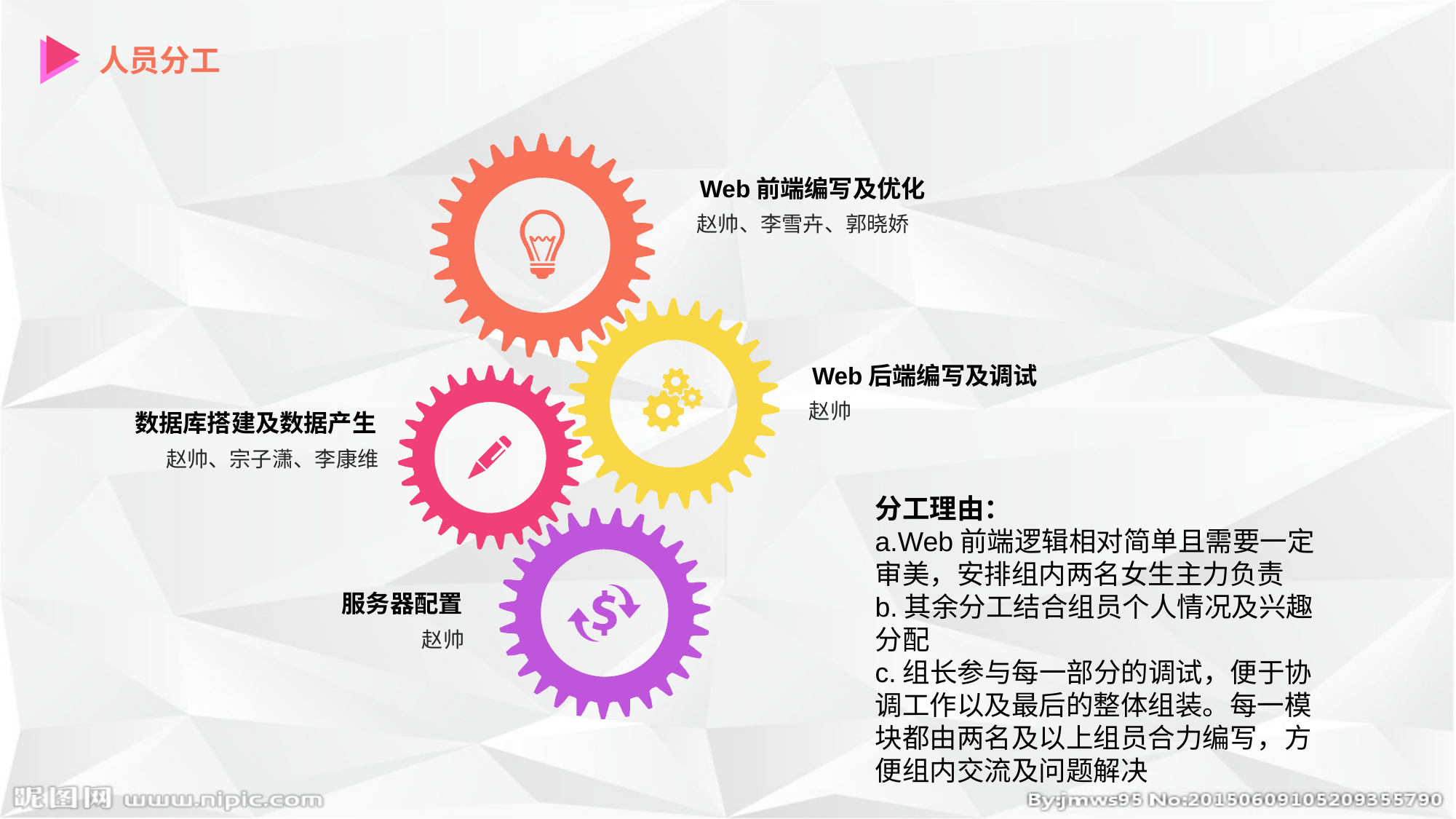

人员分工

Web前端编写及优化
赵帅、李雪卉、郭晓娇

Web后端编写及调试
赵帅

数据库搭建及数据产生
赵帅、宗子潇、李康维

分工理由：
a.Web前端逻辑相对简单且需要一定审美，安排组内两名女生主力负责
b.其余分工结合组员个人情况及兴趣分配
c.组长参与每一部分的调试，便于协调工作以及最后的整体组装。每一模块都由两名及以上组员合力编写，方便组内交流及问题解决

服务器配置
赵帅